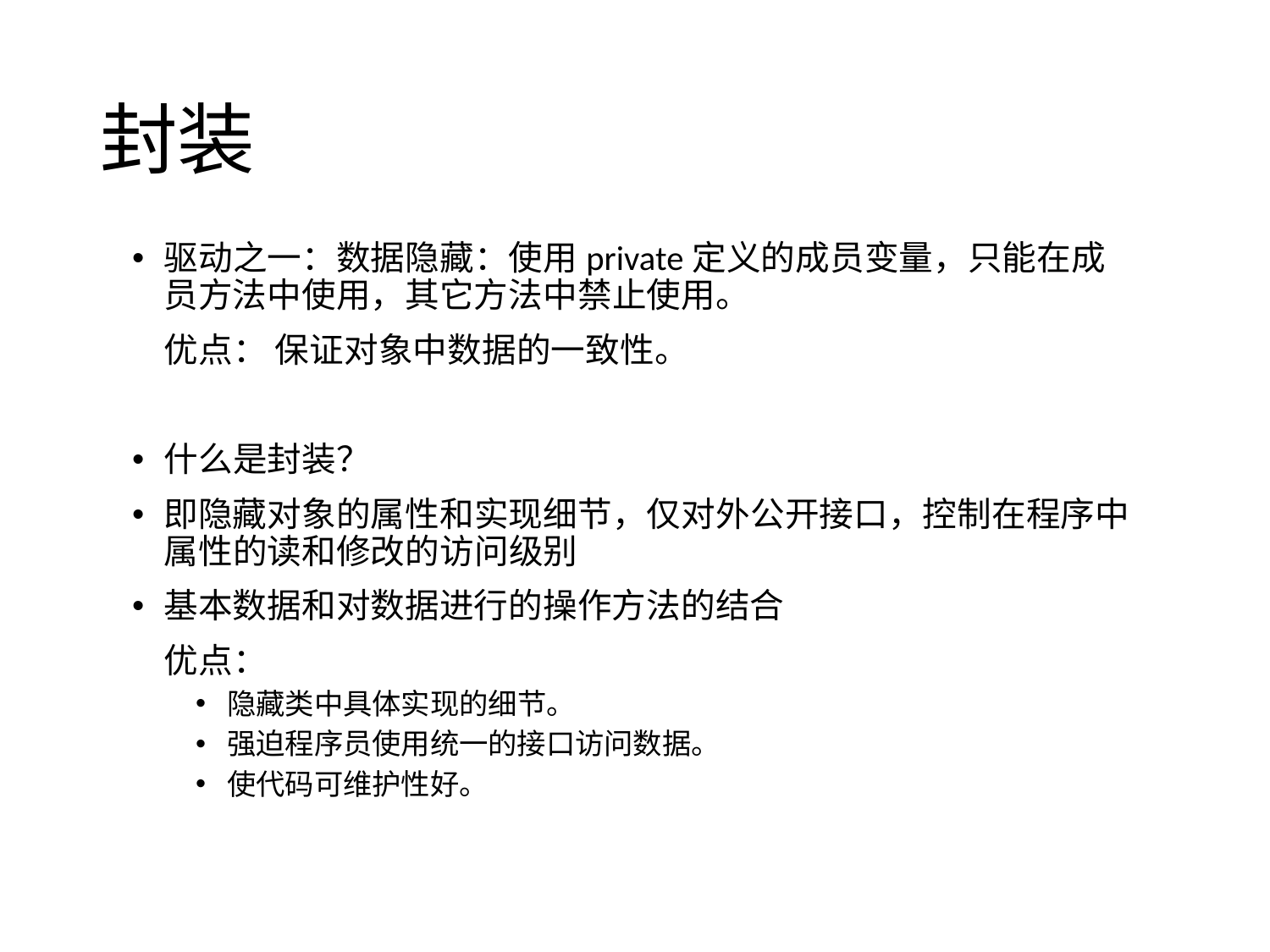

# 封装
驱动之一：数据隐藏：使用private定义的成员变量，只能在成员方法中使用，其它方法中禁止使用。
	优点： 保证对象中数据的一致性。

什么是封装？
即隐藏对象的属性和实现细节，仅对外公开接口，控制在程序中属性的读和修改的访问级别
基本数据和对数据进行的操作方法的结合
	优点：
隐藏类中具体实现的细节。
强迫程序员使用统一的接口访问数据。
使代码可维护性好。